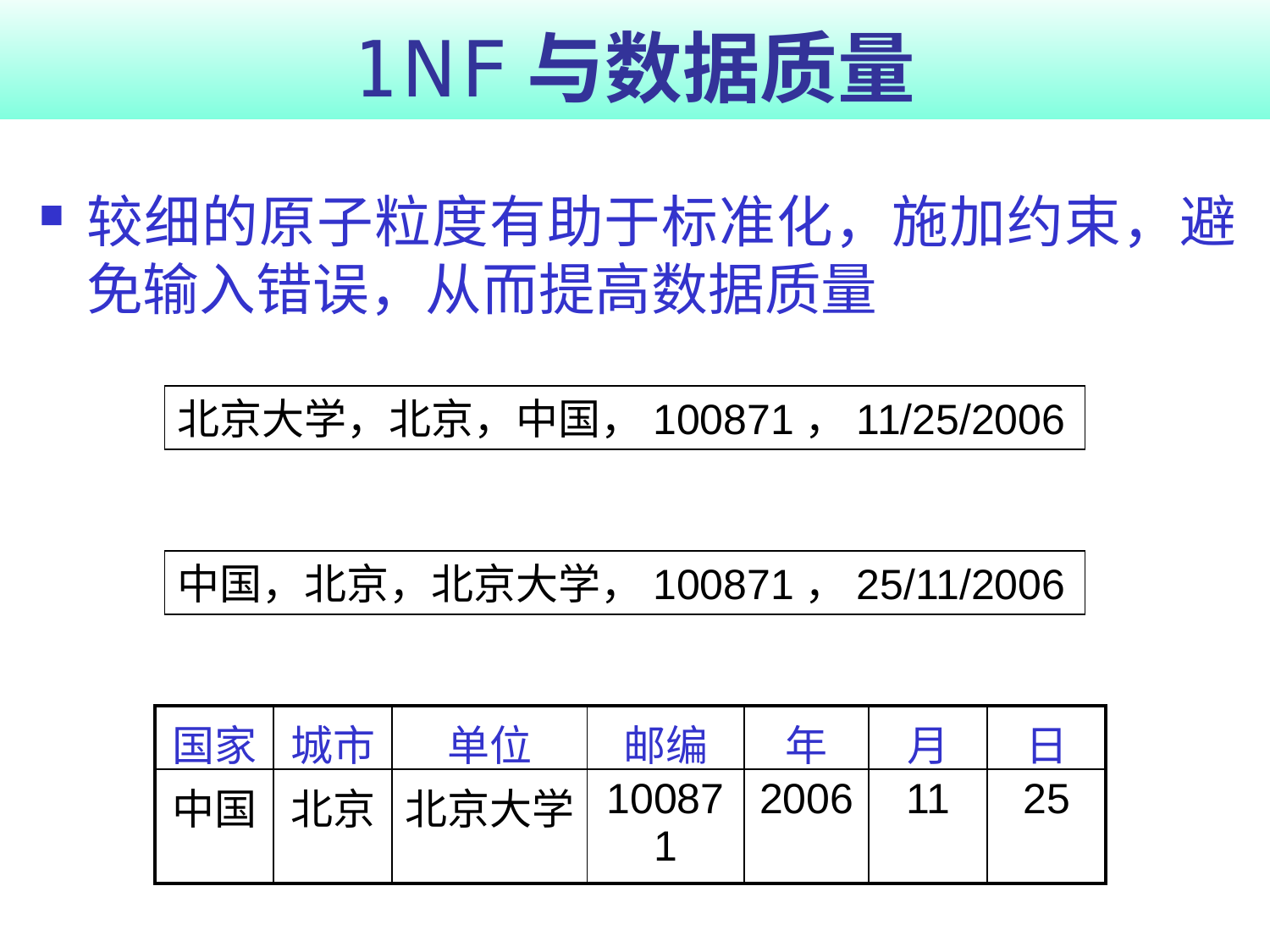

# 1NF与数据质量
较细的原子粒度有助于标准化，施加约束，避免输入错误，从而提高数据质量
北京大学，北京，中国，100871，11/25/2006
中国，北京，北京大学，100871，25/11/2006
| 国家 | 城市 | 单位 | 邮编 | 年 | 月 | 日 |
| --- | --- | --- | --- | --- | --- | --- |
| 中国 | 北京 | 北京大学 | 100871 | 2006 | 11 | 25 |